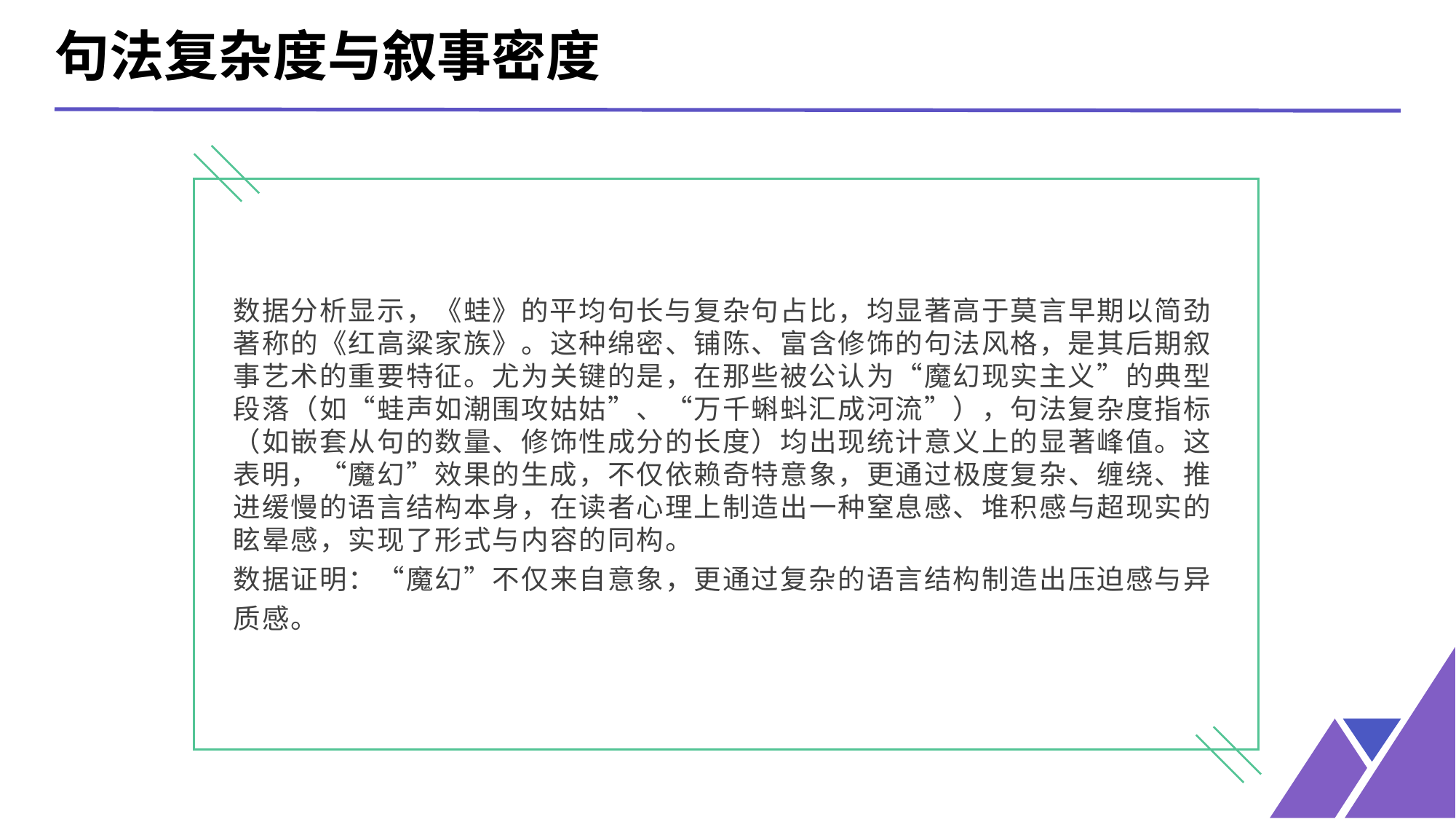

句法复杂度与叙事密度

数据分析显示，《蛙》的平均句长与复杂句占比，均显著高于莫言早期以简劲著称的《红高粱家族》。这种绵密、铺陈、富含修饰的句法风格，是其后期叙事艺术的重要特征。尤为关键的是，在那些被公认为“魔幻现实主义”的典型段落（如“蛙声如潮围攻姑姑”、“万千蝌蚪汇成河流”），句法复杂度指标（如嵌套从句的数量、修饰性成分的长度）均出现统计意义上的显著峰值。这表明，“魔幻”效果的生成，不仅依赖奇特意象，更通过极度复杂、缠绕、推进缓慢的语言结构本身，在读者心理上制造出一种窒息感、堆积感与超现实的眩晕感，实现了形式与内容的同构。
数据证明：“魔幻”不仅来自意象，更通过复杂的语言结构制造出压迫感与异质感。